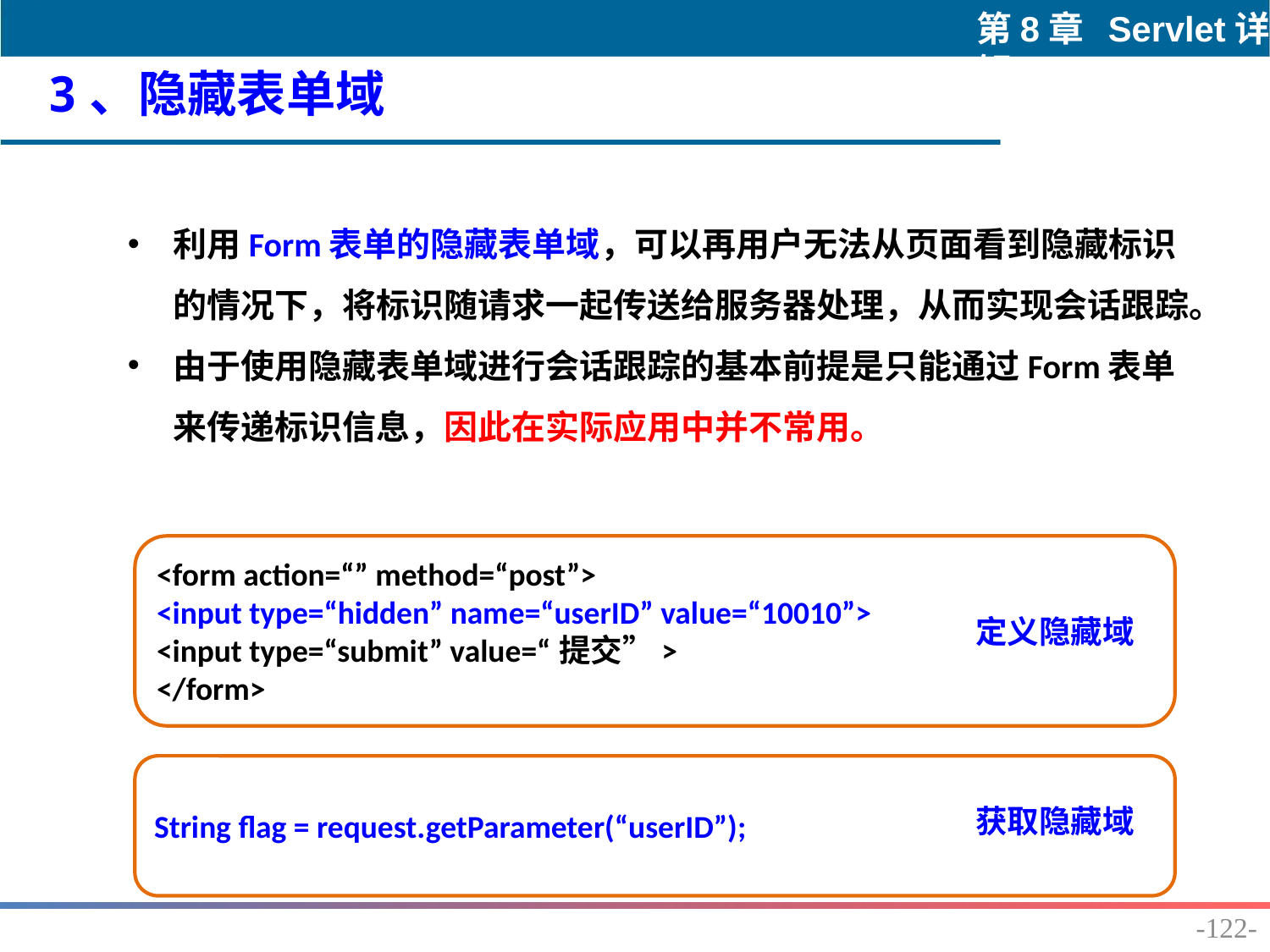

3、隐藏表单域
利用Form表单的隐藏表单域，可以再用户无法从页面看到隐藏标识的情况下，将标识随请求一起传送给服务器处理，从而实现会话跟踪。
由于使用隐藏表单域进行会话跟踪的基本前提是只能通过Form表单来传递标识信息，因此在实际应用中并不常用。
<form action=“” method=“post”>
<input type=“hidden” name=“userID” value=“10010”>
<input type=“submit” value=“提交”>
</form>
定义隐藏域
String flag = request.getParameter(“userID”);
获取隐藏域
-122-